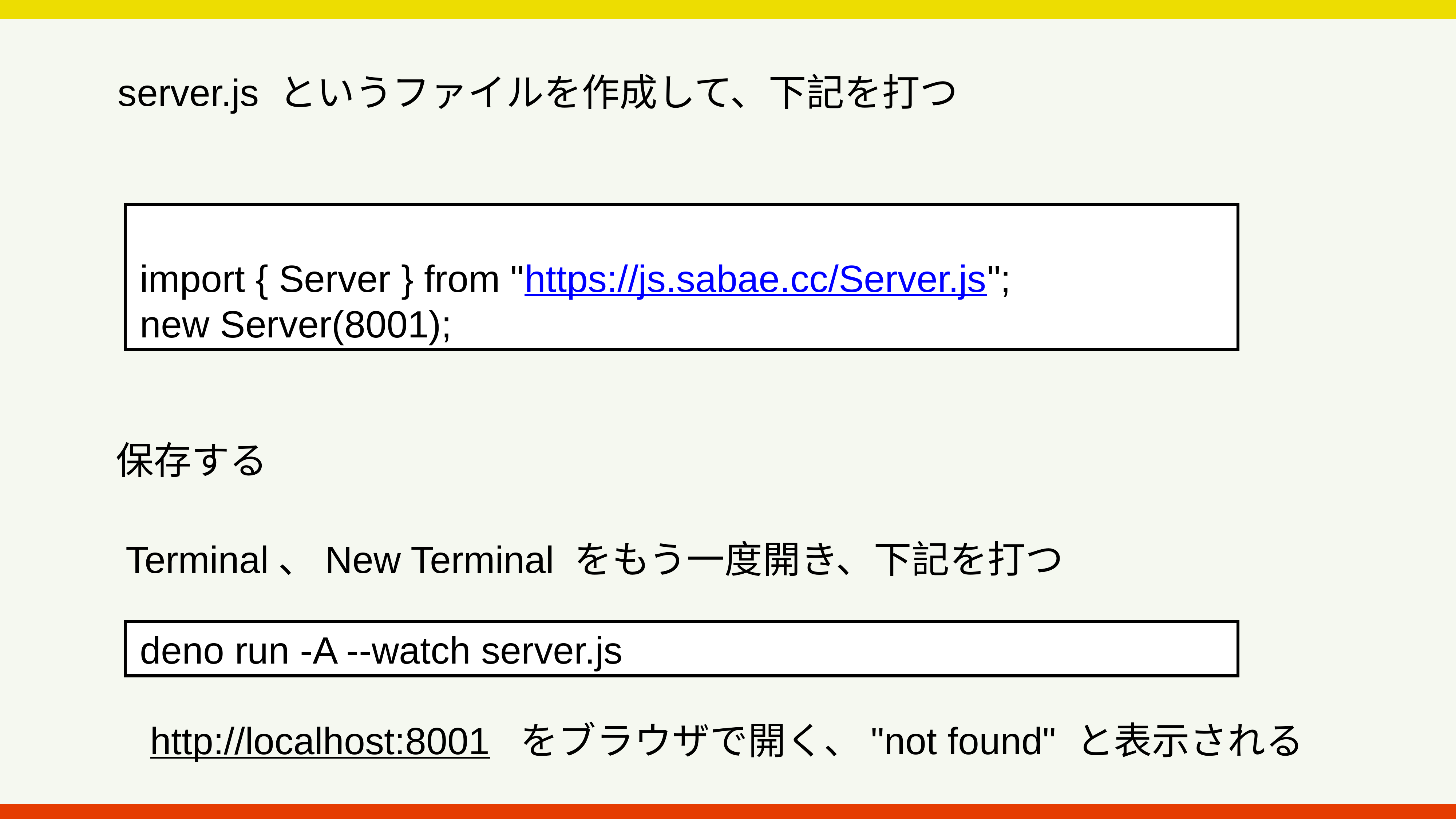

server.js というファイルを作成して、下記を打つ

 import { Server } from "https://js.sabae.cc/Server.js";
 new Server(8001);
保存する
Terminal、New Terminal をもう一度開き、下記を打つ
 deno run -A --watch server.js
http://localhost:8001  をブラウザで開く、"not found" と表示される